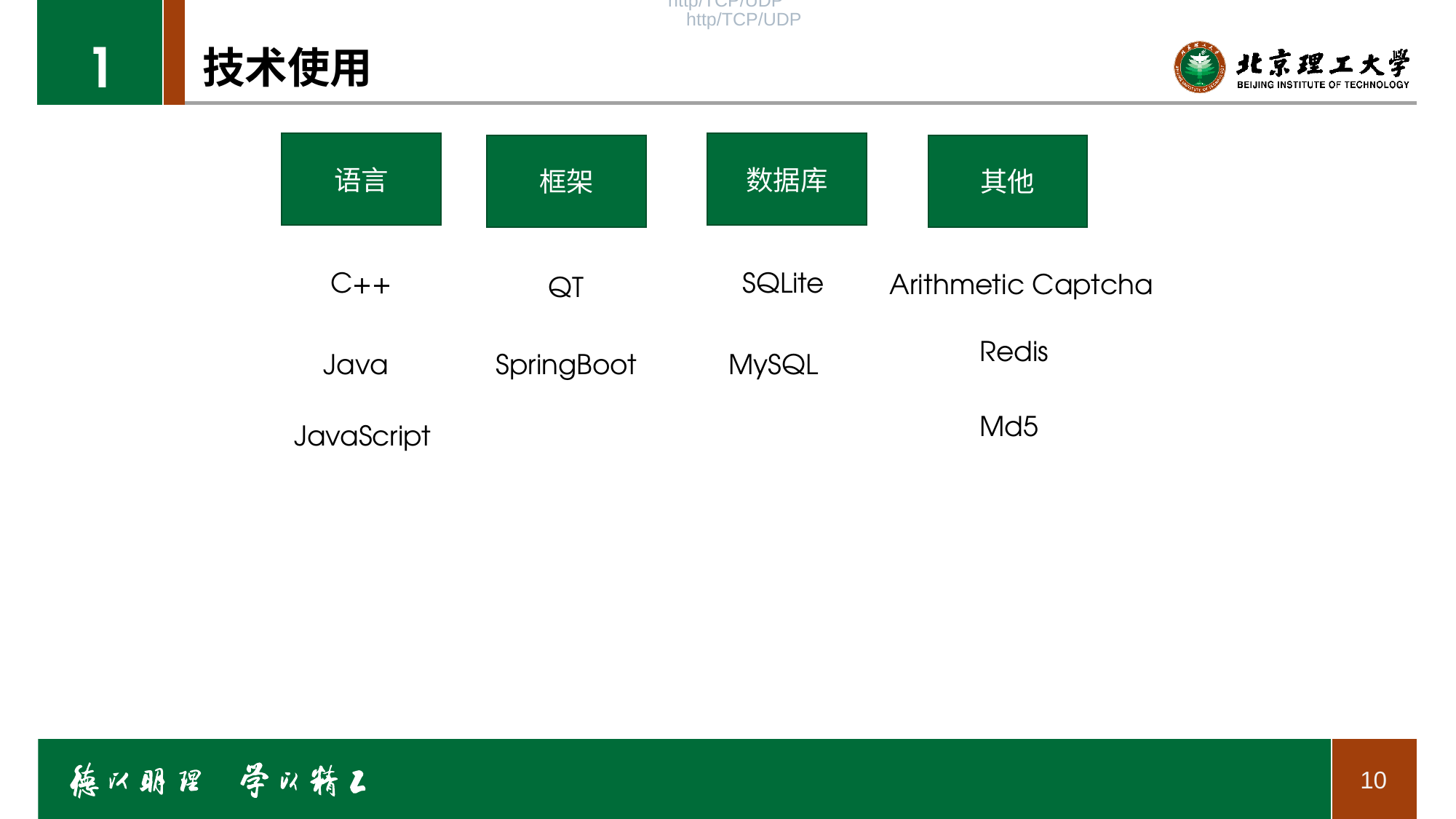

http/TCP/UDP
http/TCP/UDP
1
# 技术使用
数据库
语言
框架
其他

C++
SQLite
Arithmetic Captcha
QT
Redis
Java
SpringBoot
MySQL
Md5
JavaScript